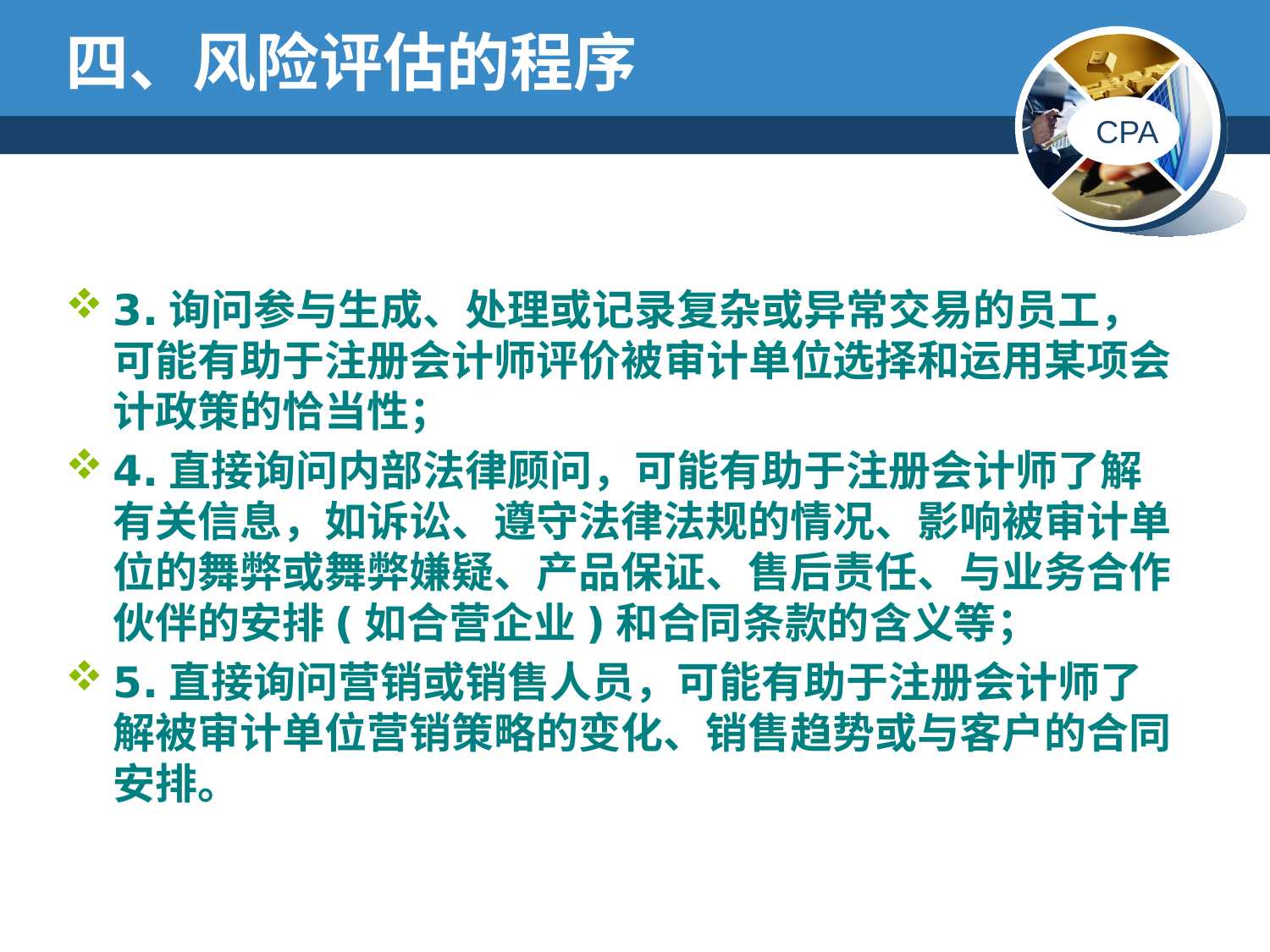

# 四、风险评估的程序

3.询问参与生成、处理或记录复杂或异常交易的员工，可能有助于注册会计师评价被审计单位选择和运用某项会计政策的恰当性；
4.直接询问内部法律顾问，可能有助于注册会计师了解有关信息，如诉讼、遵守法律法规的情况、影响被审计单位的舞弊或舞弊嫌疑、产品保证、售后责任、与业务合作伙伴的安排(如合营企业)和合同条款的含义等；
5.直接询问营销或销售人员，可能有助于注册会计师了解被审计单位营销策略的变化、销售趋势或与客户的合同安排。